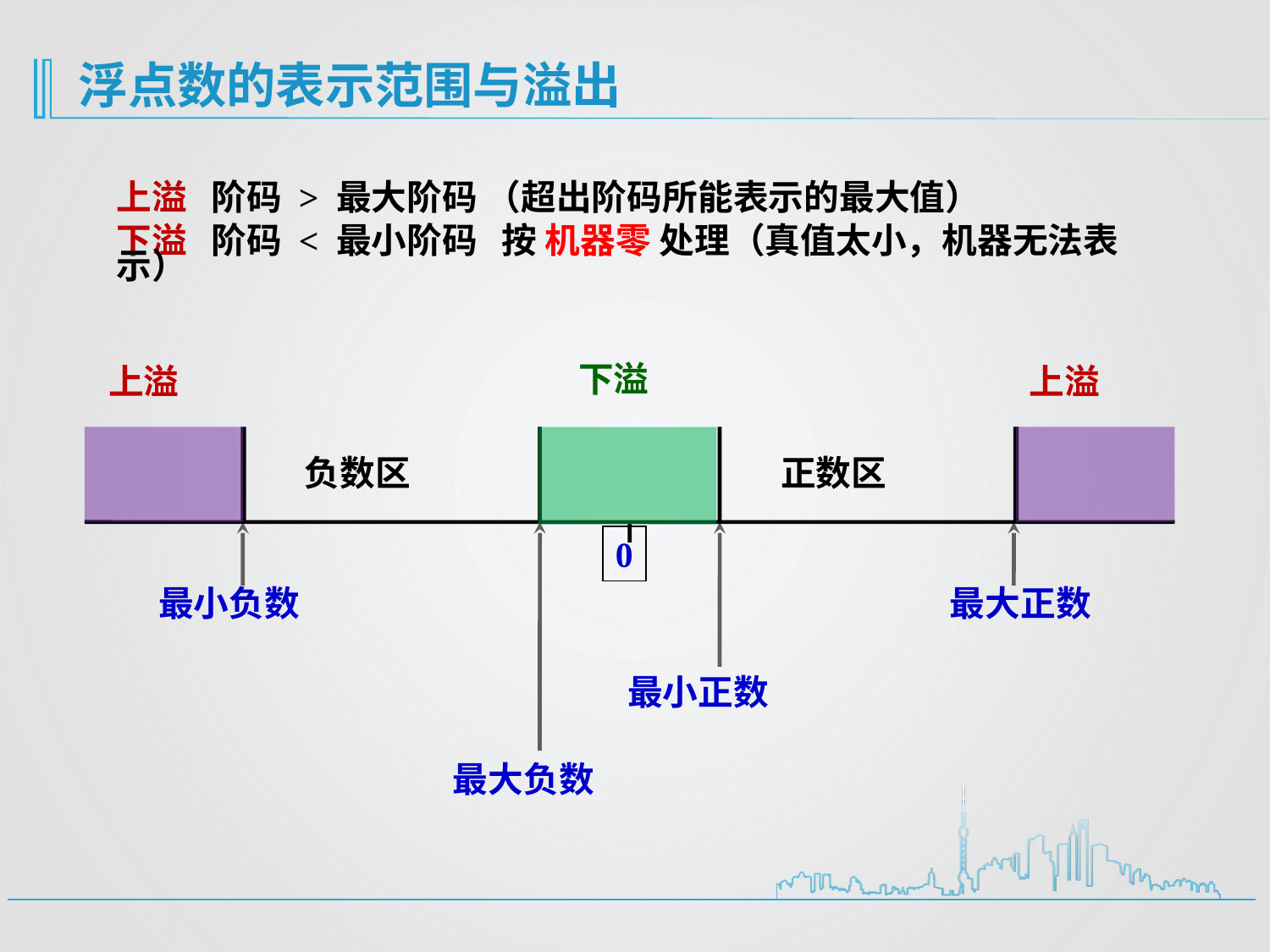

浮点数的表示范围与溢出
上溢   阶码 > 最大阶码 （超出阶码所能表示的最大值）
下溢   阶码 < 最小阶码   按 机器零 处理（真值太小，机器无法表示）
下溢

上溢

上溢

负数区
正数区
0

最小正数

最小负数

最大正数

最大负数